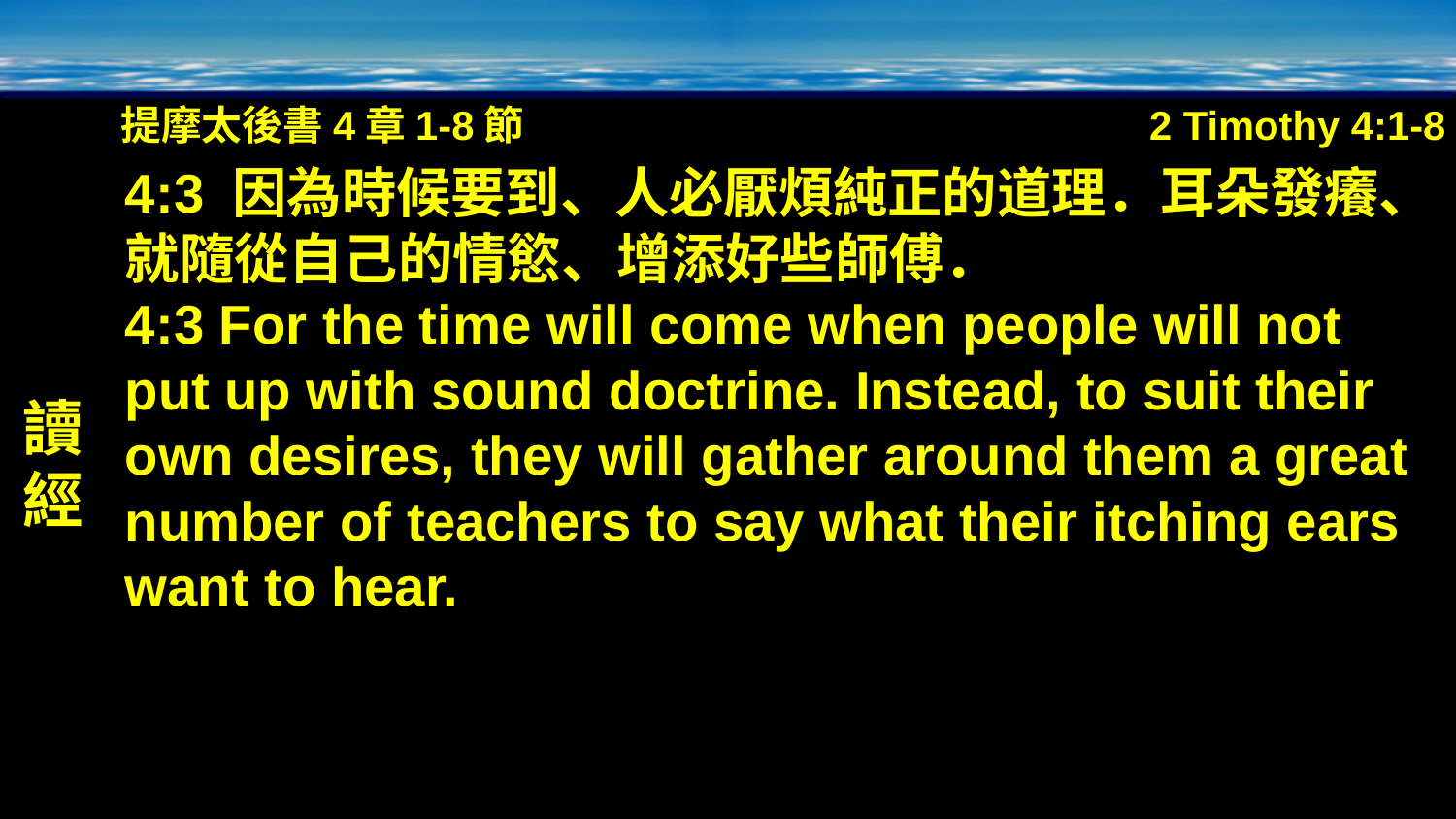

提摩太後書4章1-8節
2 Timothy 4:1-8
讀經
4:3 因為時候要到、人必厭煩純正的道理．耳朵發癢、就隨從自己的情慾、增添好些師傅．
4:3 For the time will come when people will not put up with sound doctrine. Instead, to suit their own desires, they will gather around them a great number of teachers to say what their itching ears want to hear.